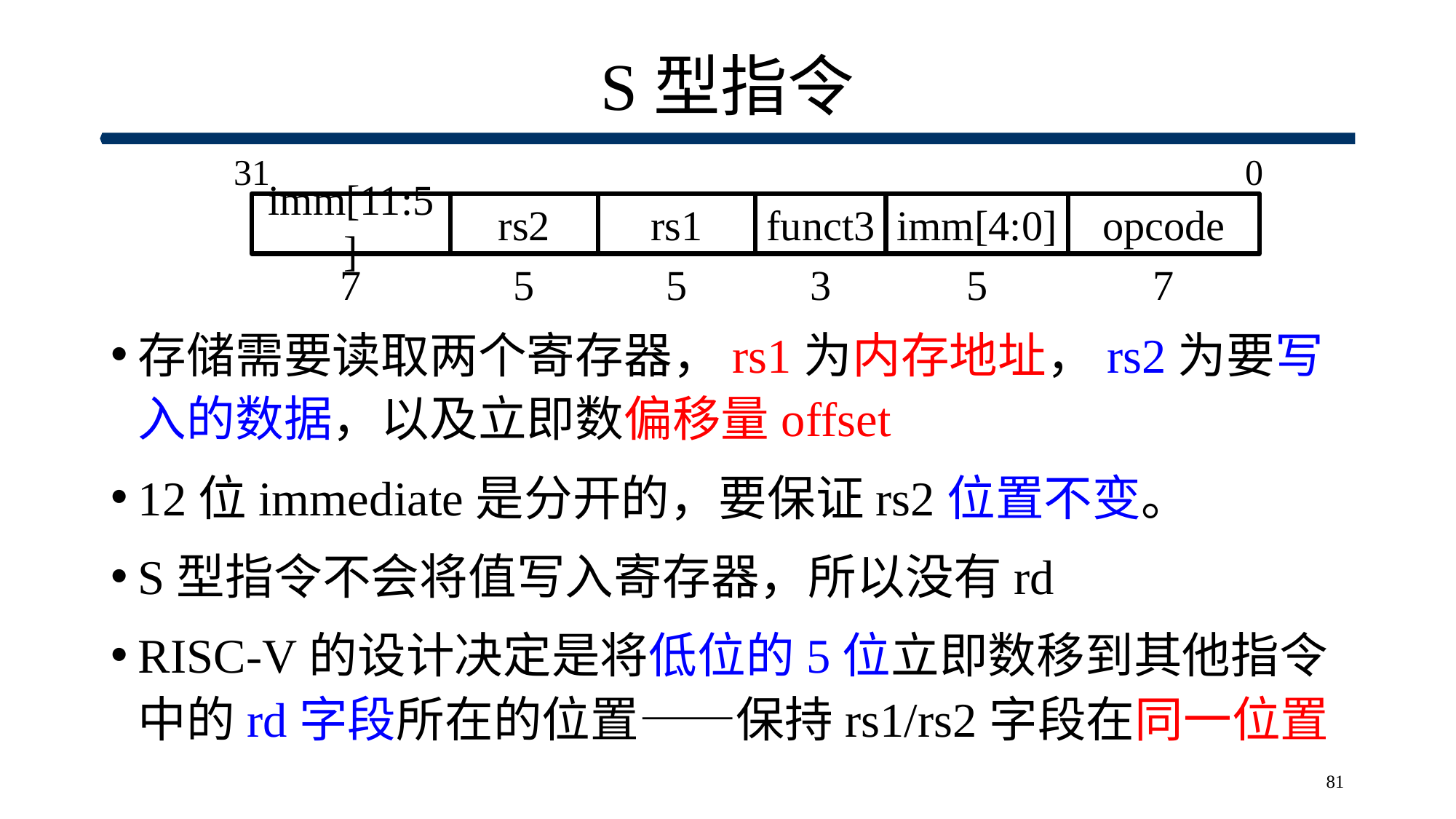

# S型指令
0
31
imm[11:5]
rs1
funct3
imm[4:0]
opcode
5
3
5
7
7
rs2
5

存储需要读取两个寄存器，rs1为内存地址，rs2为要写入的数据，以及立即数偏移量offset
12位immediate是分开的，要保证rs2位置不变。
S型指令不会将值写入寄存器，所以没有rd
RISC-V的设计决定是将低位的5位立即数移到其他指令中的rd字段所在的位置——保持rs1/rs2字段在同一位置
81